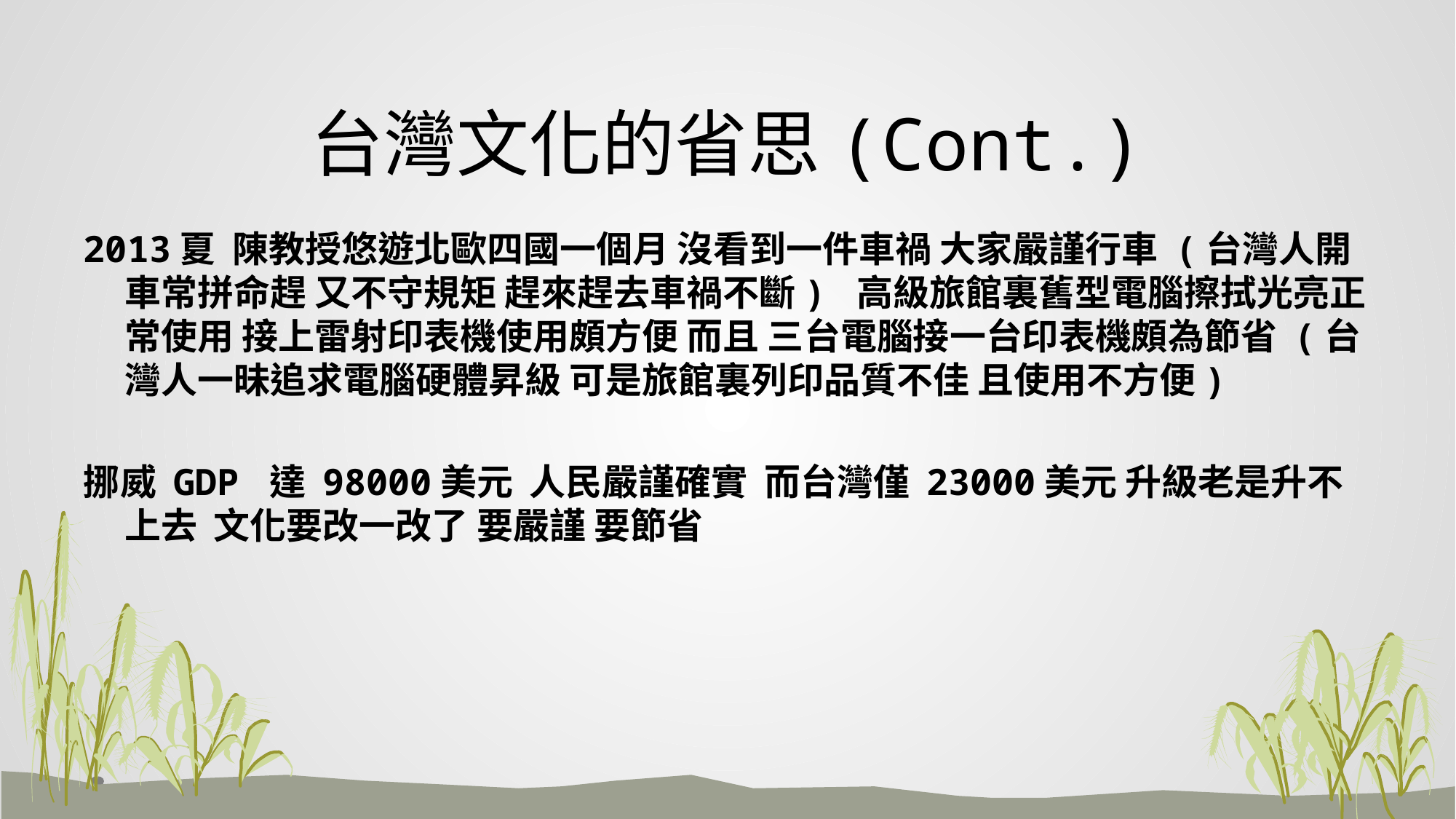

# 台灣文化的省思(Cont.)
2013夏  陳教授悠遊北歐四國一個月 沒看到一件車禍 大家嚴謹行車 (台灣人開車常拼命趕 又不守規矩 趕來趕去車禍不斷) 高級旅館裏舊型電腦擦拭光亮正常使用 接上雷射印表機使用頗方便 而且 三台電腦接一台印表機頗為節省 (台灣人一昧追求電腦硬體昇級 可是旅館裏列印品質不佳 且使用不方便)

挪威 GDP 達 98000美元  人民嚴謹確實  而台灣僅 23000美元 升級老是升不上去  文化要改一改了 要嚴謹 要節省